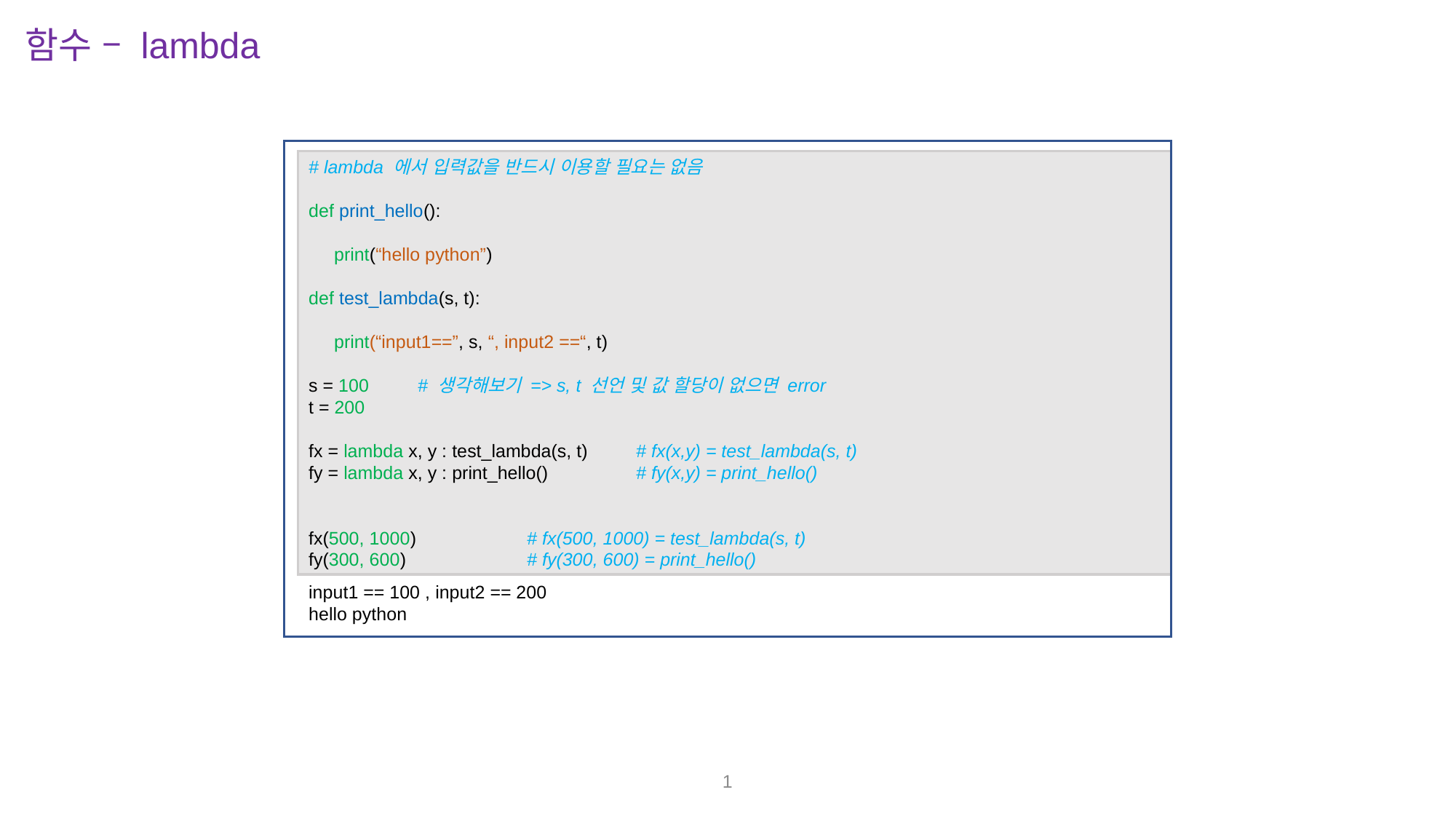

함수 – lambda

# lambda 에서 입력값을 반드시 이용할 필요는 없음

def print_hello():

     print(“hello python”)

def test_lambda(s, t):

     print(“input1==”, s, “, input2 ==“, t)

s = 100	# 생각해보기 => s, t 선언 및 값 할당이 없으면 error
t = 200

fx = lambda x, y : test_lambda(s, t)	# fx(x,y) = test_lambda(s, t)
fy = lambda x, y : print_hello()	# fy(x,y) = print_hello()

fx(500, 1000)		# fx(500, 1000) = test_lambda(s, t)
fy(300, 600)		# fy(300, 600) = print_hello()
input1 == 100 , input2 == 200
hello python
1